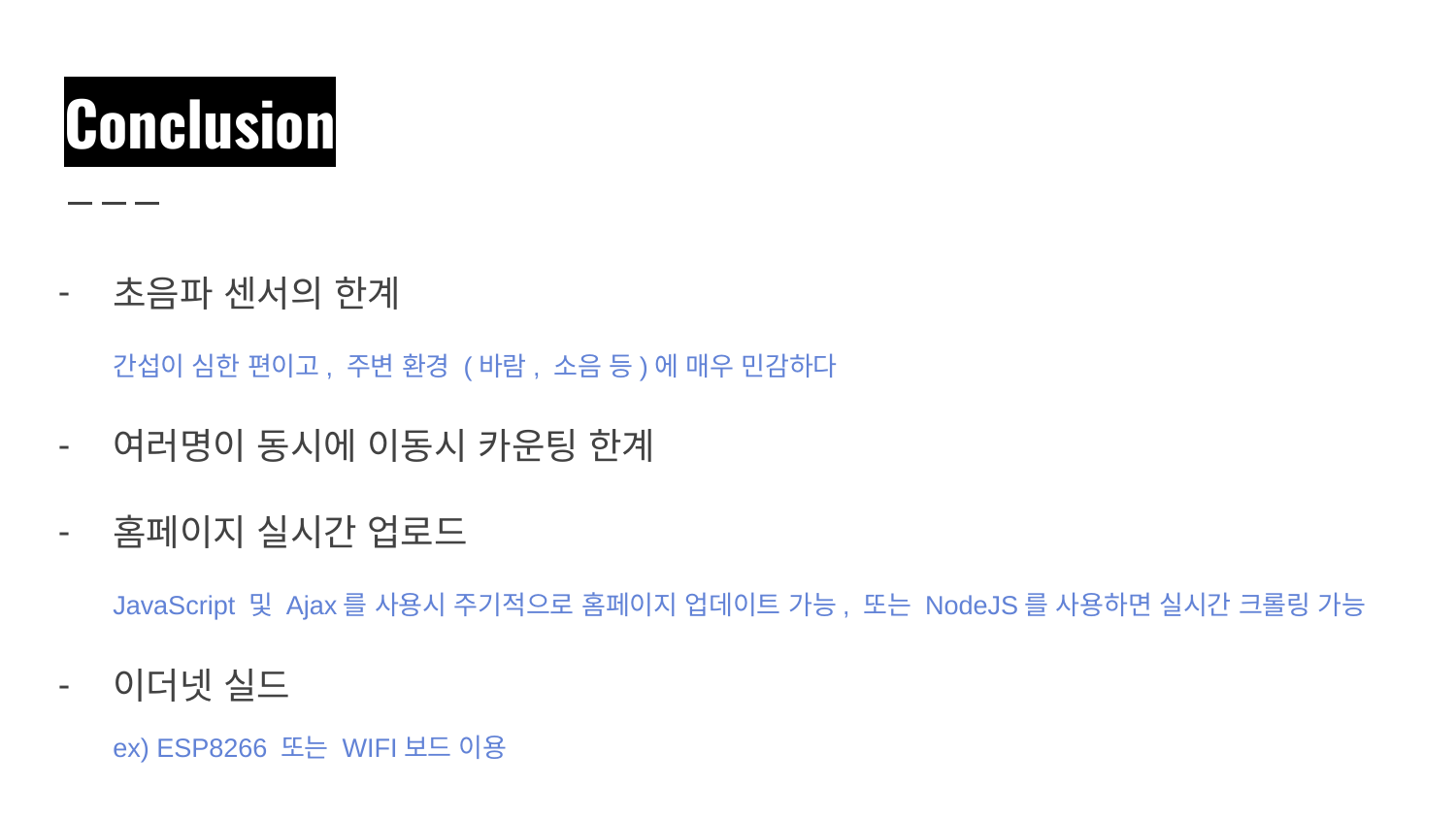

# Conclusion
초음파 센서의 한계
간섭이 심한 편이고, 주변 환경 (바람, 소음 등)에 매우 민감하다
여러명이 동시에 이동시 카운팅 한계
홈페이지 실시간 업로드
JavaScript 및 Ajax를 사용시 주기적으로 홈페이지 업데이트 가능, 또는 NodeJS를 사용하면 실시간 크롤링 가능
이더넷 실드
ex) ESP8266 또는 WIFI보드 이용